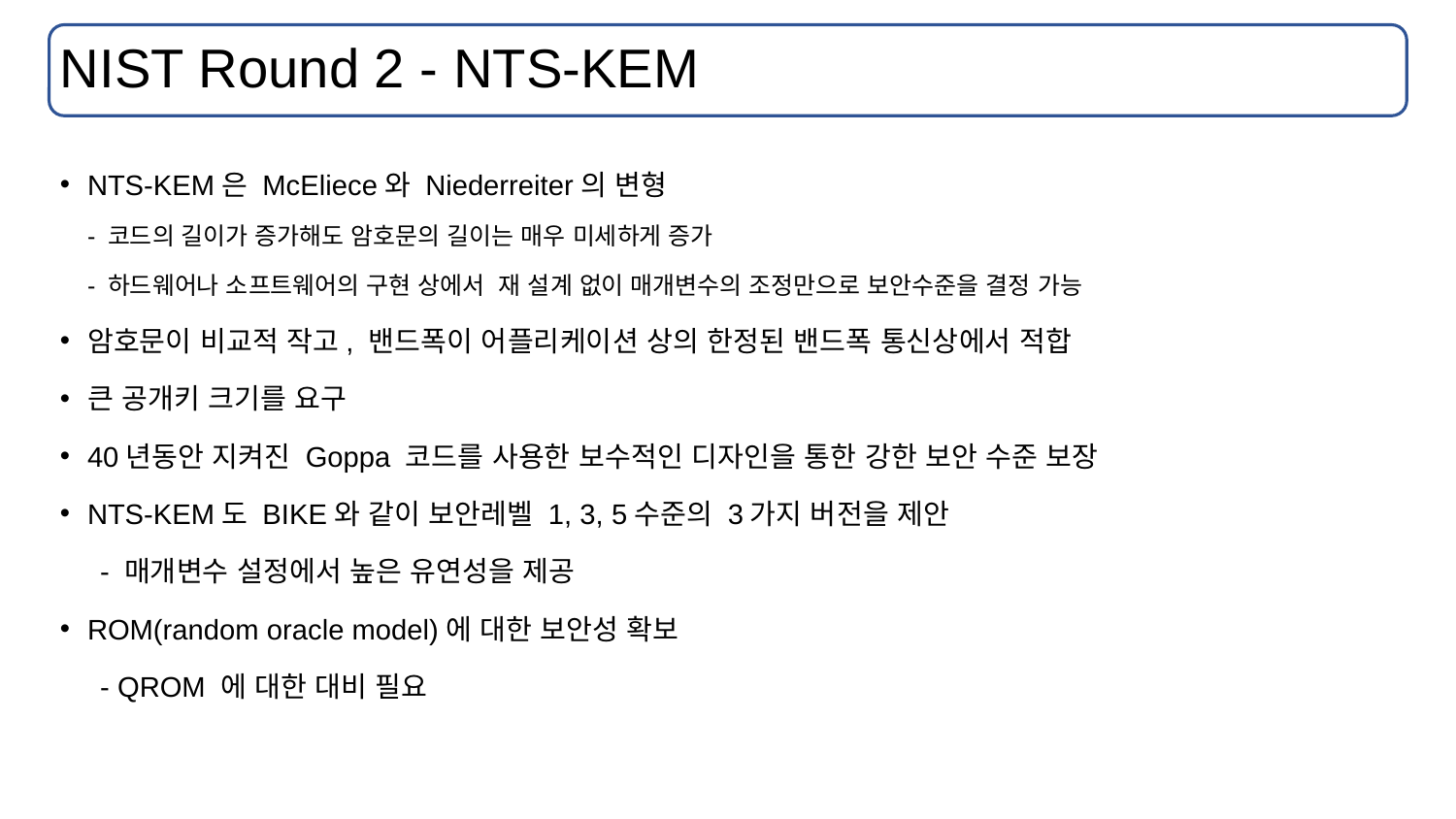

# NIST Round 2 - NTS-KEM
NTS-KEM은 McEliece와 Niederreiter의 변형
- 코드의 길이가 증가해도 암호문의 길이는 매우 미세하게 증가
- 하드웨어나 소프트웨어의 구현 상에서  재 설계 없이 매개변수의 조정만으로 보안수준을 결정 가능
암호문이 비교적 작고, 밴드폭이 어플리케이션 상의 한정된 밴드폭 통신상에서 적합
큰 공개키 크기를 요구
40년동안 지켜진 Goppa 코드를 사용한 보수적인 디자인을 통한 강한 보안 수준 보장
NTS-KEM도 BIKE와 같이 보안레벨 1, 3, 5수준의 3가지 버전을 제안
     - 매개변수 설정에서 높은 유연성을 제공
ROM(random oracle model)에 대한 보안성 확보
     - QROM 에 대한 대비 필요